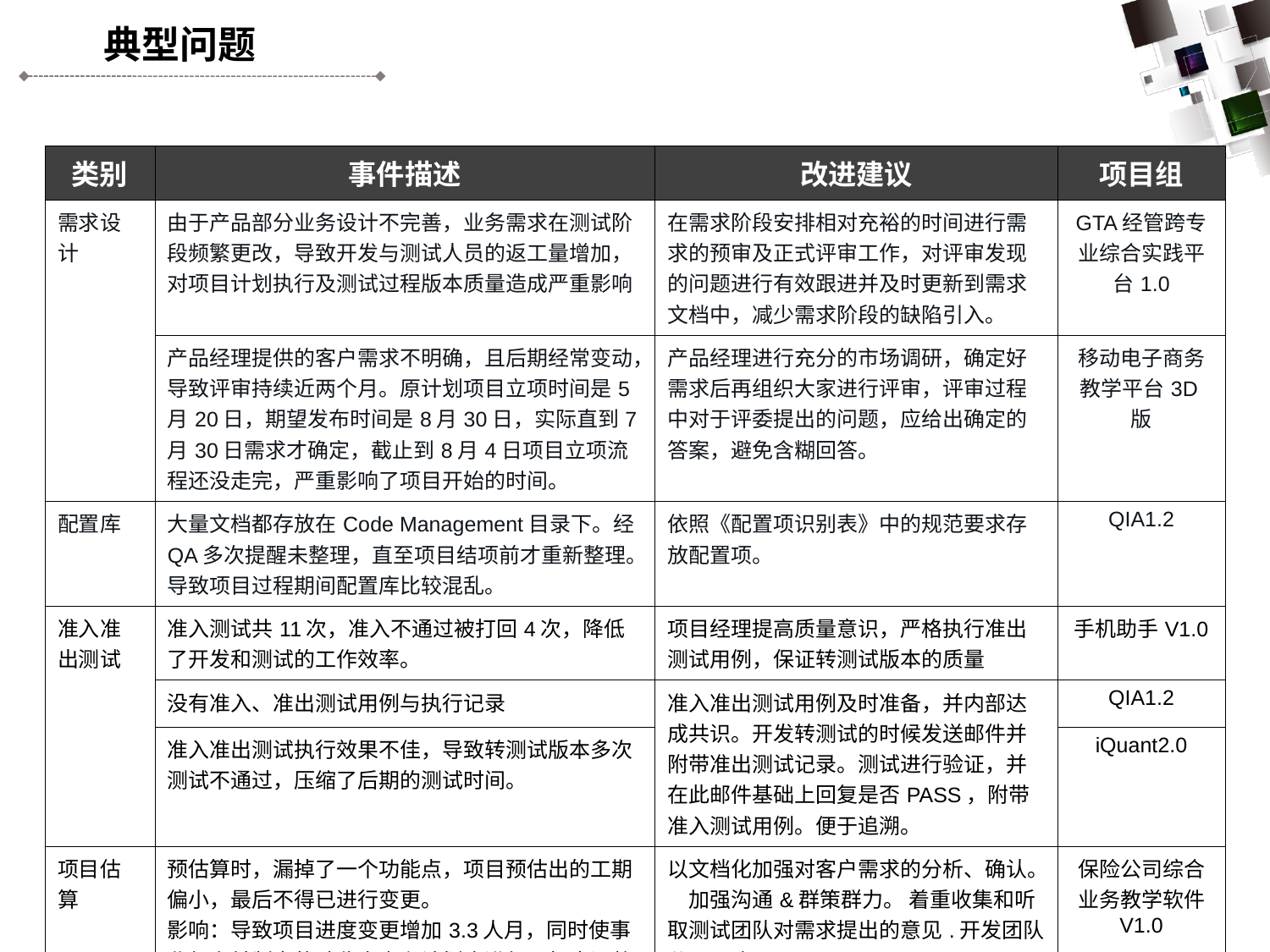

典型问题

| 类别 | 事件描述 | 改进建议 | 项目组 |
| --- | --- | --- | --- |
| 需求设计 | 由于产品部分业务设计不完善，业务需求在测试阶段频繁更改，导致开发与测试人员的返工量增加，对项目计划执行及测试过程版本质量造成严重影响 | 在需求阶段安排相对充裕的时间进行需求的预审及正式评审工作，对评审发现的问题进行有效跟进并及时更新到需求文档中，减少需求阶段的缺陷引入。 | GTA经管跨专业综合实践平台1.0 |
|  | 产品经理提供的客户需求不明确，且后期经常变动，导致评审持续近两个月。原计划项目立项时间是5月20日，期望发布时间是8月30日，实际直到7月30日需求才确定，截止到8月4日项目立项流程还没走完，严重影响了项目开始的时间。 | 产品经理进行充分的市场调研，确定好需求后再组织大家进行评审，评审过程中对于评委提出的问题，应给出确定的答案，避免含糊回答。 | 移动电子商务教学平台3D版 |
| 配置库 | 大量文档都存放在Code Management目录下。经QA多次提醒未整理，直至项目结项前才重新整理。导致项目过程期间配置库比较混乱。 | 依照《配置项识别表》中的规范要求存放配置项。 | QIA1.2 |
| 准入准出测试 | 准入测试共11次，准入不通过被打回4次，降低了开发和测试的工作效率。 | 项目经理提高质量意识，严格执行准出测试用例，保证转测试版本的质量 | 手机助手V1.0 |
|  | 没有准入、准出测试用例与执行记录 | 准入准出测试用例及时准备，并内部达成共识。开发转测试的时候发送邮件并附带准出测试记录。测试进行验证，并在此邮件基础上回复是否PASS，附带准入测试用例。便于追溯。 | QIA1.2 |
|  | 准入准出测试执行效果不佳，导致转测试版本多次测试不通过，压缩了后期的测试时间。 |  | iQuant2.0 |
| 项目估算 | 预估算时，漏掉了一个功能点，项目预估出的工期偏小，最后不得已进行变更。 影响：导致项目进度变更增加3.3人月，同时使事业部之前制定的验收方案和计划也进行了相应调整 | 以文档化加强对客户需求的分析、确认。　加强沟通&群策群力。 着重收集和听取测试团队对需求提出的意见.开发团队分工明确 | 保险公司综合业务教学软件 V1.0 |